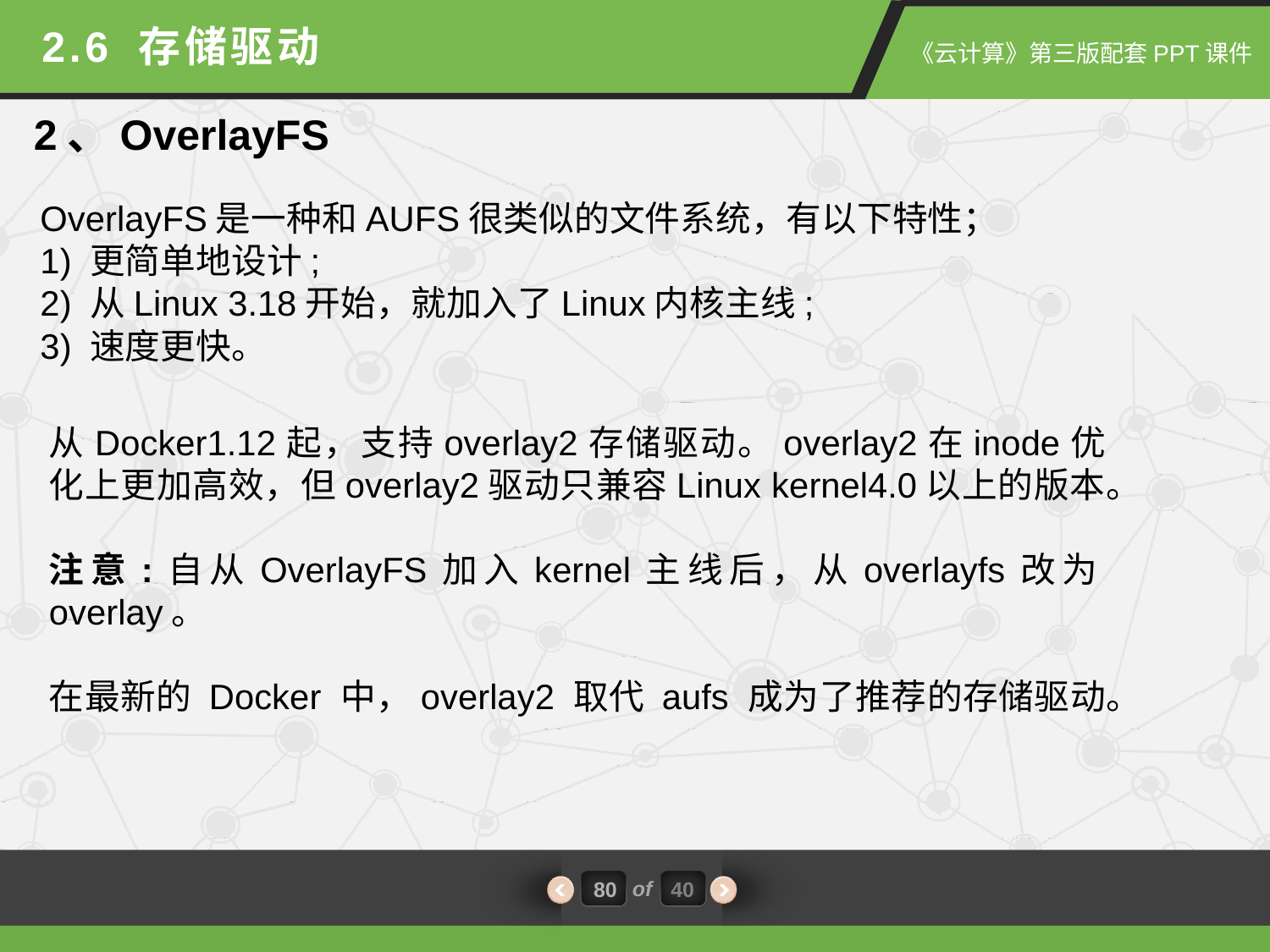

2.6 存储驱动
2、OverlayFS
OverlayFS是一种和AUFS很类似的文件系统，有以下特性；
1) 更简单地设计;
2) 从Linux 3.18开始，就加入了Linux内核主线;
3) 速度更快。
从Docker1.12起，支持overlay2存储驱动。overlay2在inode优化上更加高效，但overlay2驱动只兼容Linux kernel4.0以上的版本。

注意:自从OverlayFS加入kernel主线后，从overlayfs改为overlay。

在最新的 Docker 中，overlay2 取代 aufs 成为了推荐的存储驱动。
80